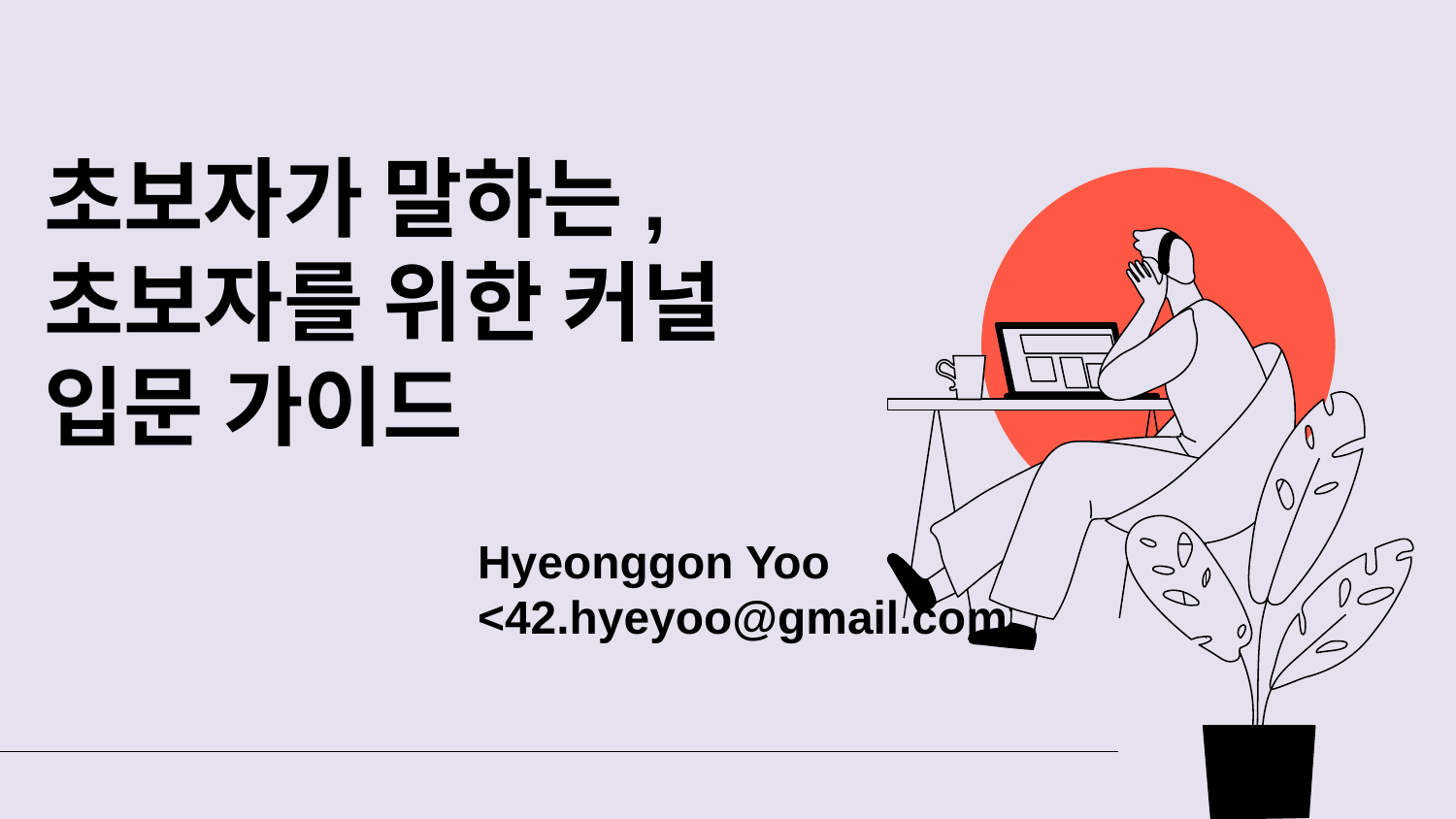

# 초보자가 말하는,
초보자를 위한 커널 입문 가이드

Hyeonggon Yoo
<42.hyeyoo@gmail.com>